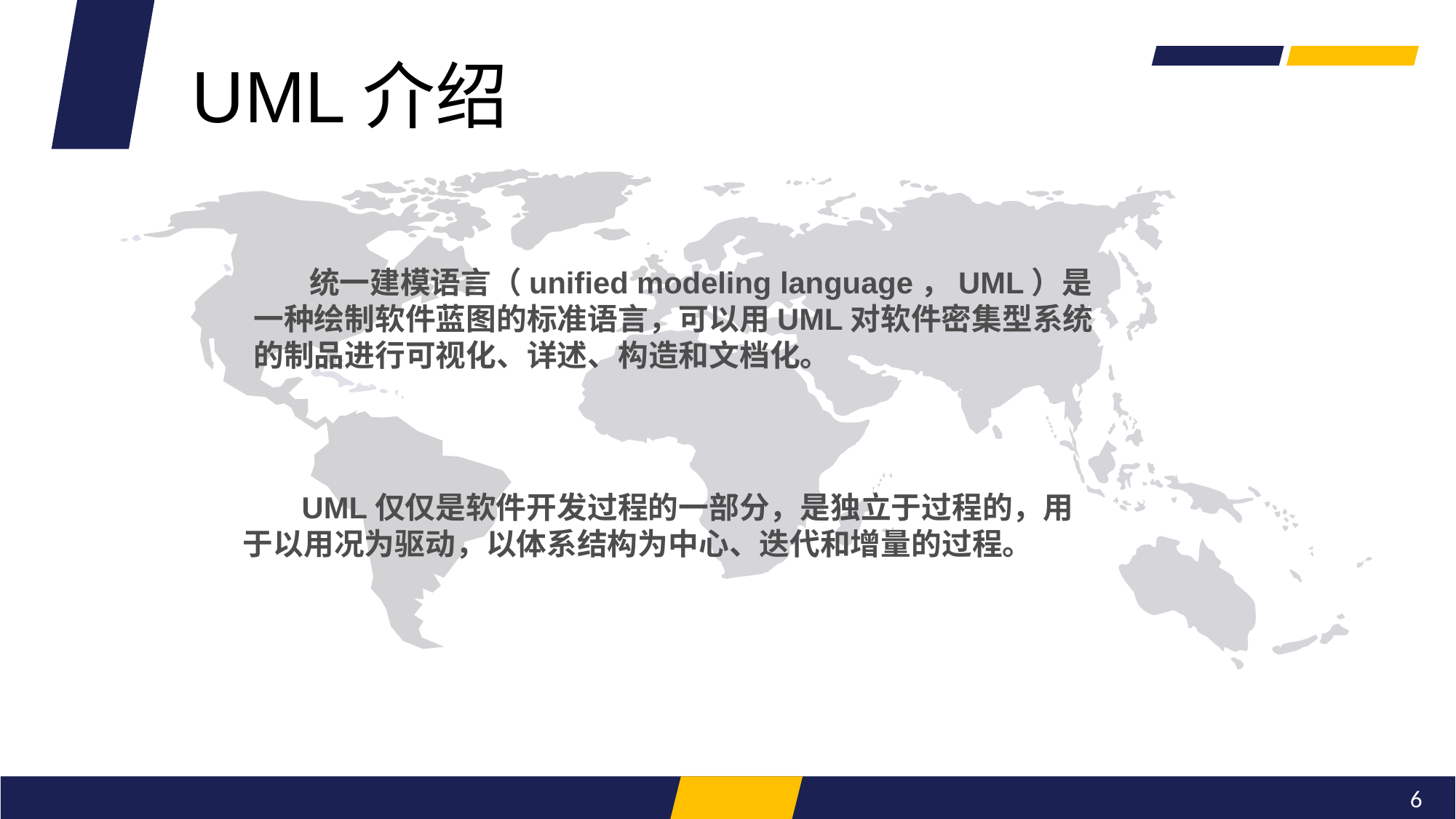

UML介绍

       统一建模语言（unified modeling language，UML）是一种绘制软件蓝图的标准语言，可以用UML对软件密集型系统的制品进行可视化、详述、构造和文档化。

       UML仅仅是软件开发过程的一部分，是独立于过程的，用于以用况为驱动，以体系结构为中心、迭代和增量的过程。
6